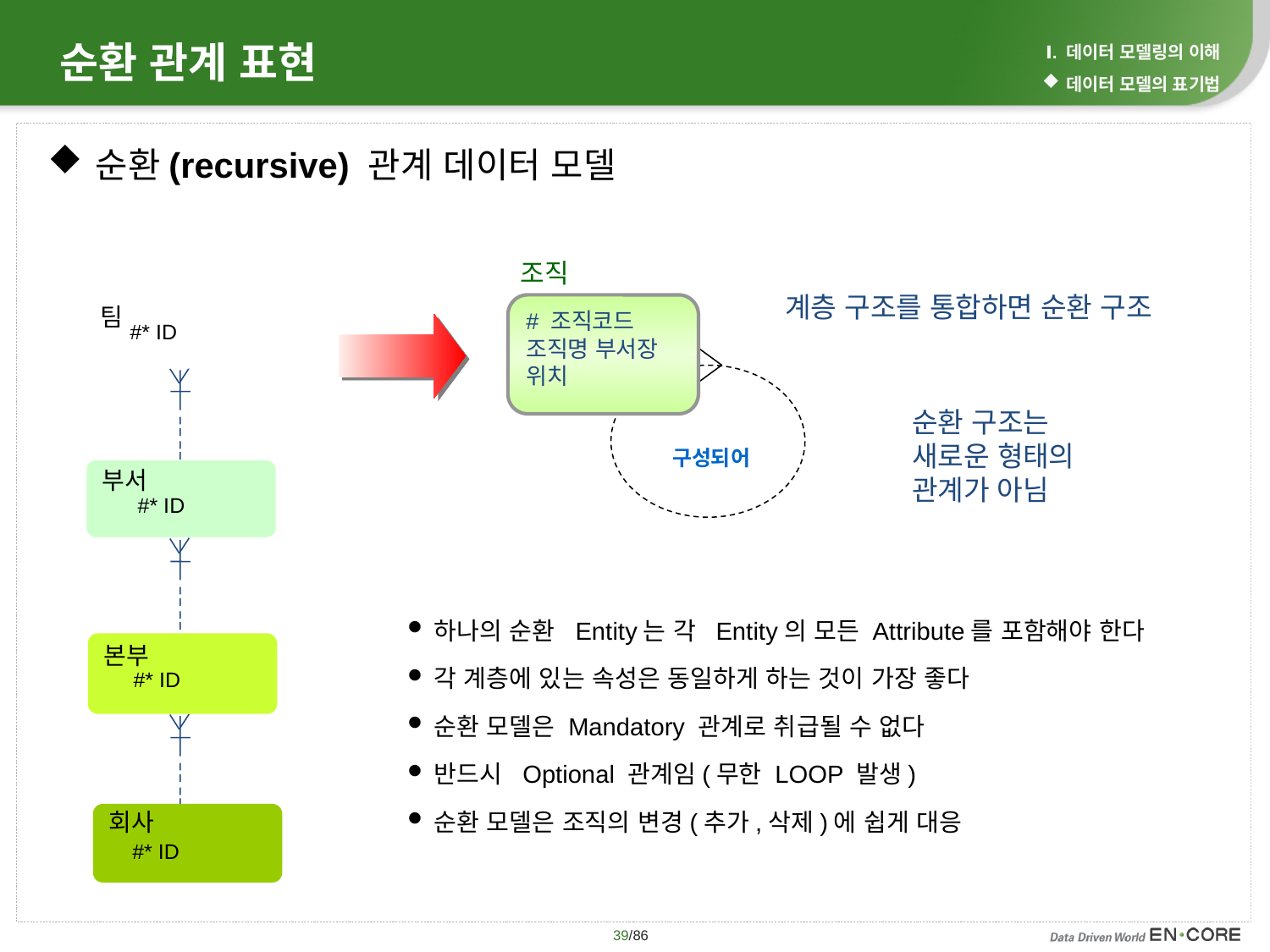

# 순환 관계 표현
Ⅰ. 데이터 모델링의 이해
데이터 모델의 표기법
순환(recursive) 관계 데이터 모델
조직
# 조직코드
조직명 부서장
위치

구성되어
팀
     #* ID

부서

      #* ID

본부

     #* ID

회사

    #* ID
계층 구조를 통합하면 순환 구조

순환 구조는 새로운 형태의 관계가 아님
하나의 순환  Entity는 각  Entity의 모든 Attribute를 포함해야 한다
각 계층에 있는 속성은 동일하게 하는 것이 가장 좋다
순환 모델은 Mandatory 관계로 취급될 수 없다
반드시  Optional 관계임(무한 LOOP 발생)
순환 모델은 조직의 변경(추가,삭제)에 쉽게 대응